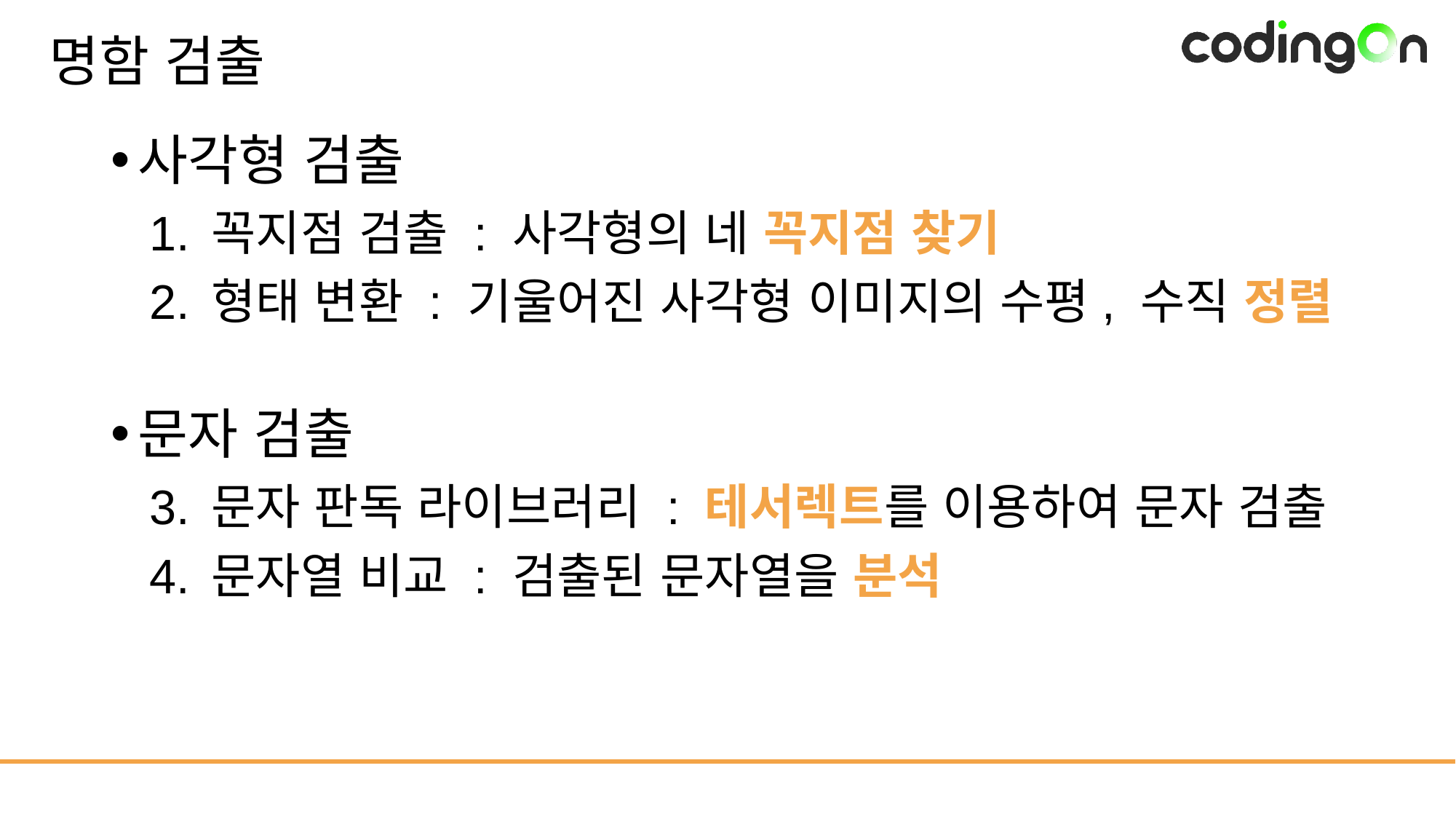

# 명함 검출
사각형 검출
꼭지점 검출 : 사각형의 네 꼭지점 찾기
형태 변환 : 기울어진 사각형 이미지의 수평, 수직 정렬
문자 검출
문자 판독 라이브러리 : 테서렉트를 이용하여 문자 검출
문자열 비교 : 검출된 문자열을 분석